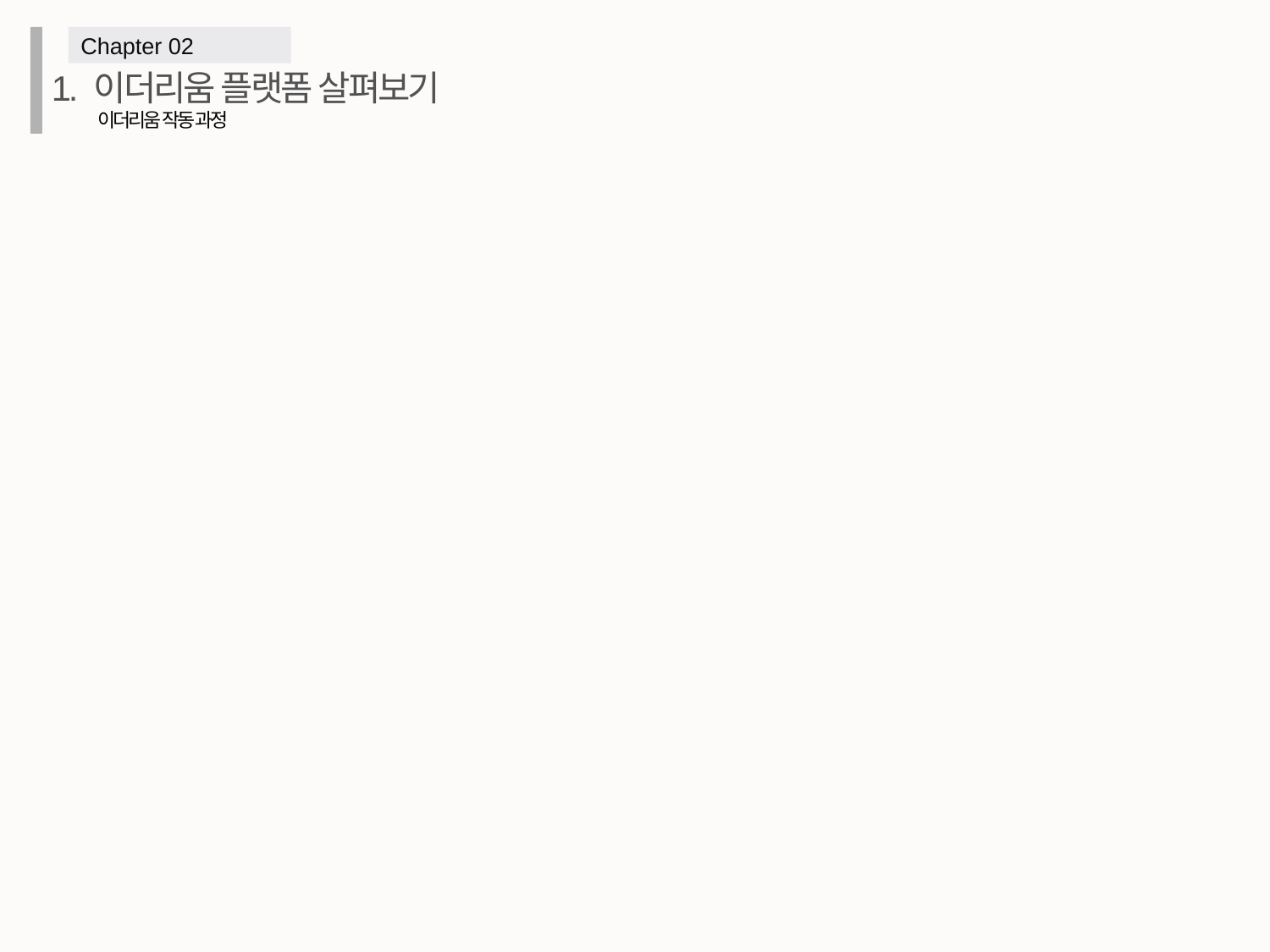

Chapter 02
1. 이더리움 플랫폼 살펴보기
이더리움 작동 과정